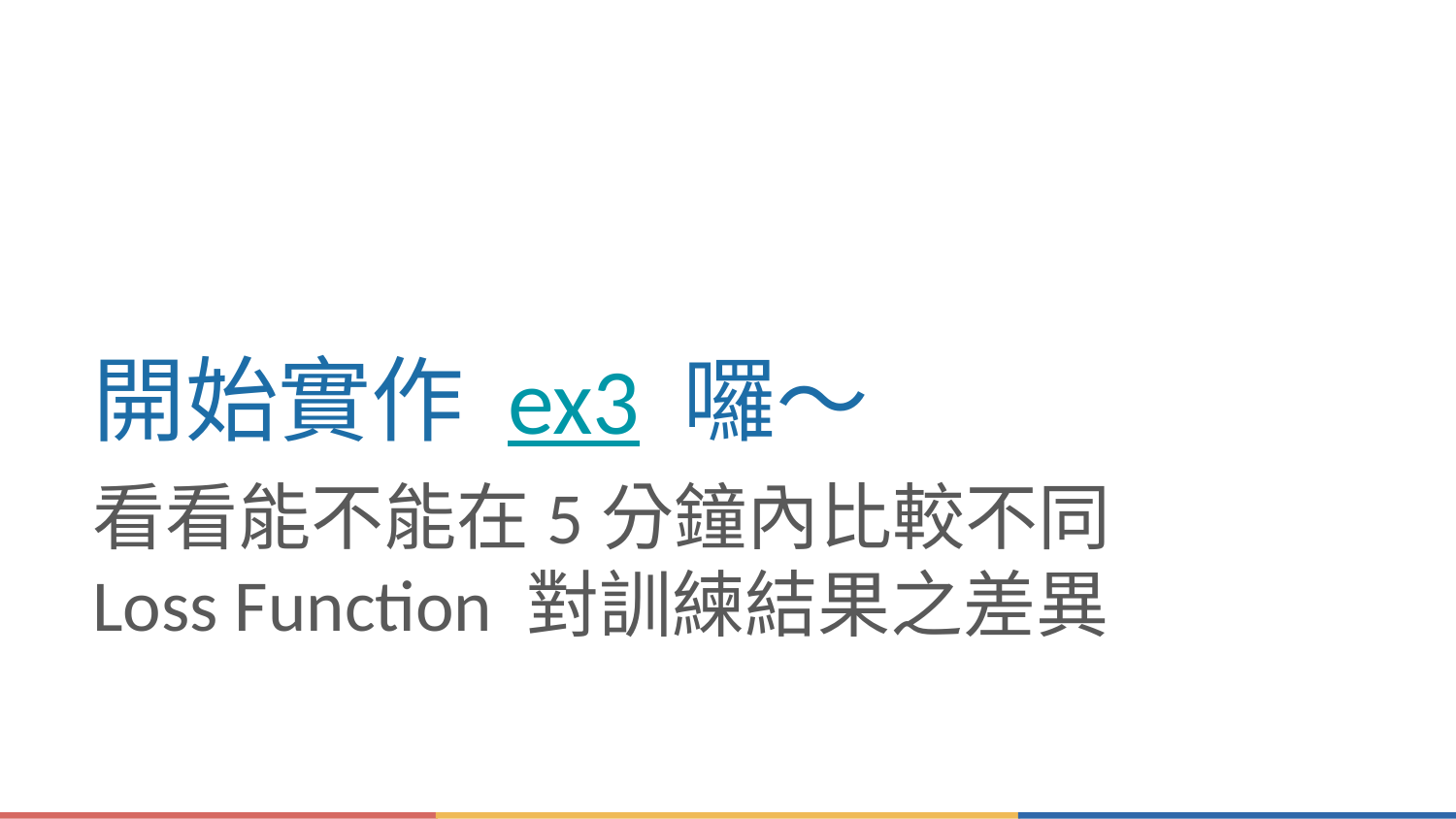

# 開始實作 ex3 囉～
看看能不能在5分鐘內比較不同
Loss Function 對訓練結果之差異